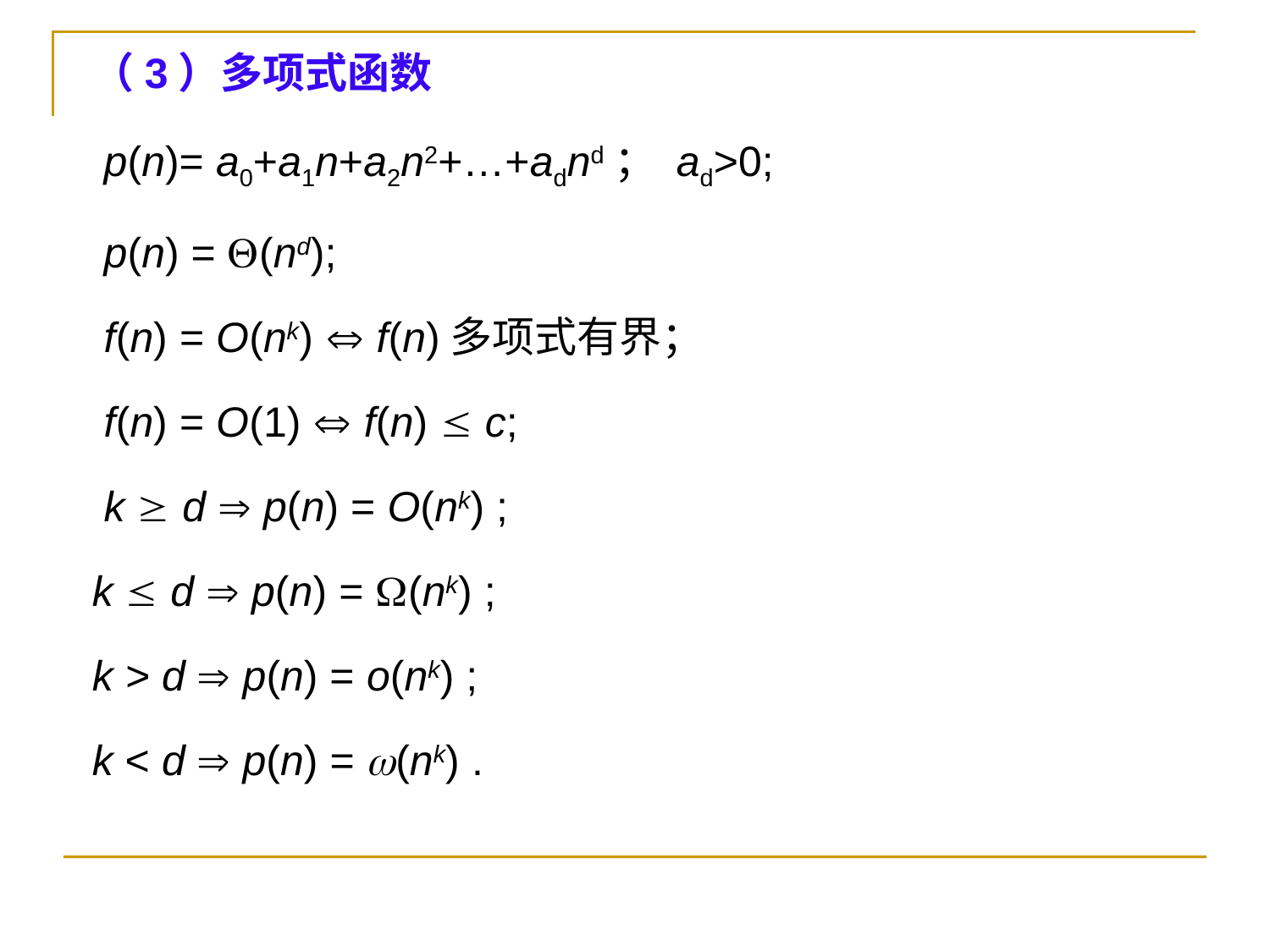

（3）多项式函数
 p(n)= a0+a1n+a2n2+…+adnd； ad>0;
 p(n) = Θ(nd);
 f(n) = O(nk) ⇔ f(n)多项式有界；
 f(n) = O(1) ⇔ f(n) ≤ c;
 k ≥ d ⇒ p(n) = O(nk) ;
k ≤ d ⇒ p(n) = Ω(nk) ;
k > d ⇒ p(n) = o(nk) ;
k < d ⇒ p(n) = ω(nk) .